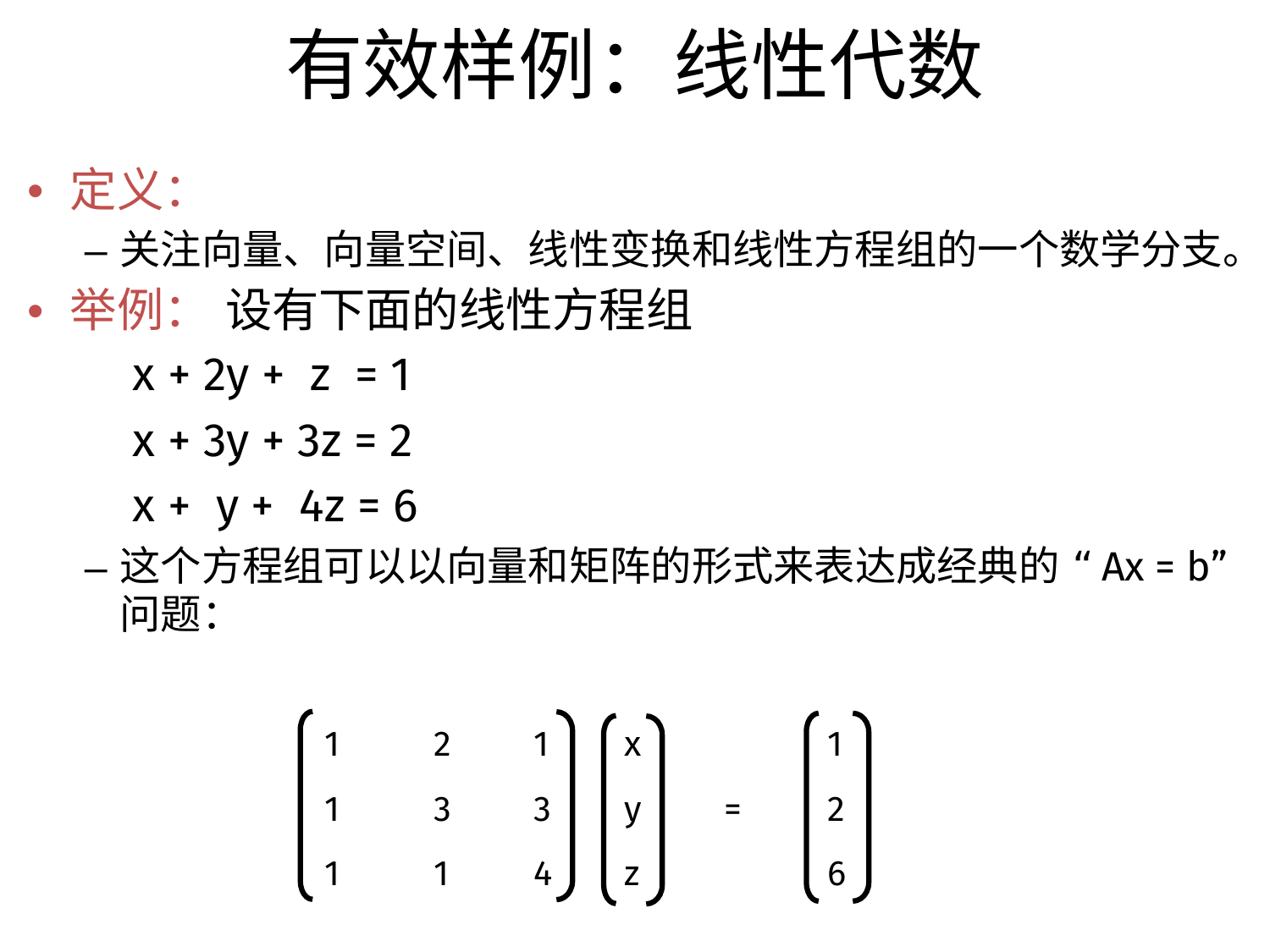

有效样例：线性代数
定义：
关注向量、向量空间、线性变换和线性方程组的一个数学分支。
举例： 设有下面的线性方程组
 			x + 2y +  z  = 1
 			x + 3y + 3z = 2
 			x +  y +  4z = 6
这个方程组可以以向量和矩阵的形式来表达成经典的 “Ax = b” 问题：

| 1 | 2 | 1 | x |  | 1 |
| --- | --- | --- | --- | --- | --- |
| 1 | 3 | 3 | y | = | 2 |
| 1 | 1 | 4 | z |  | 6 |